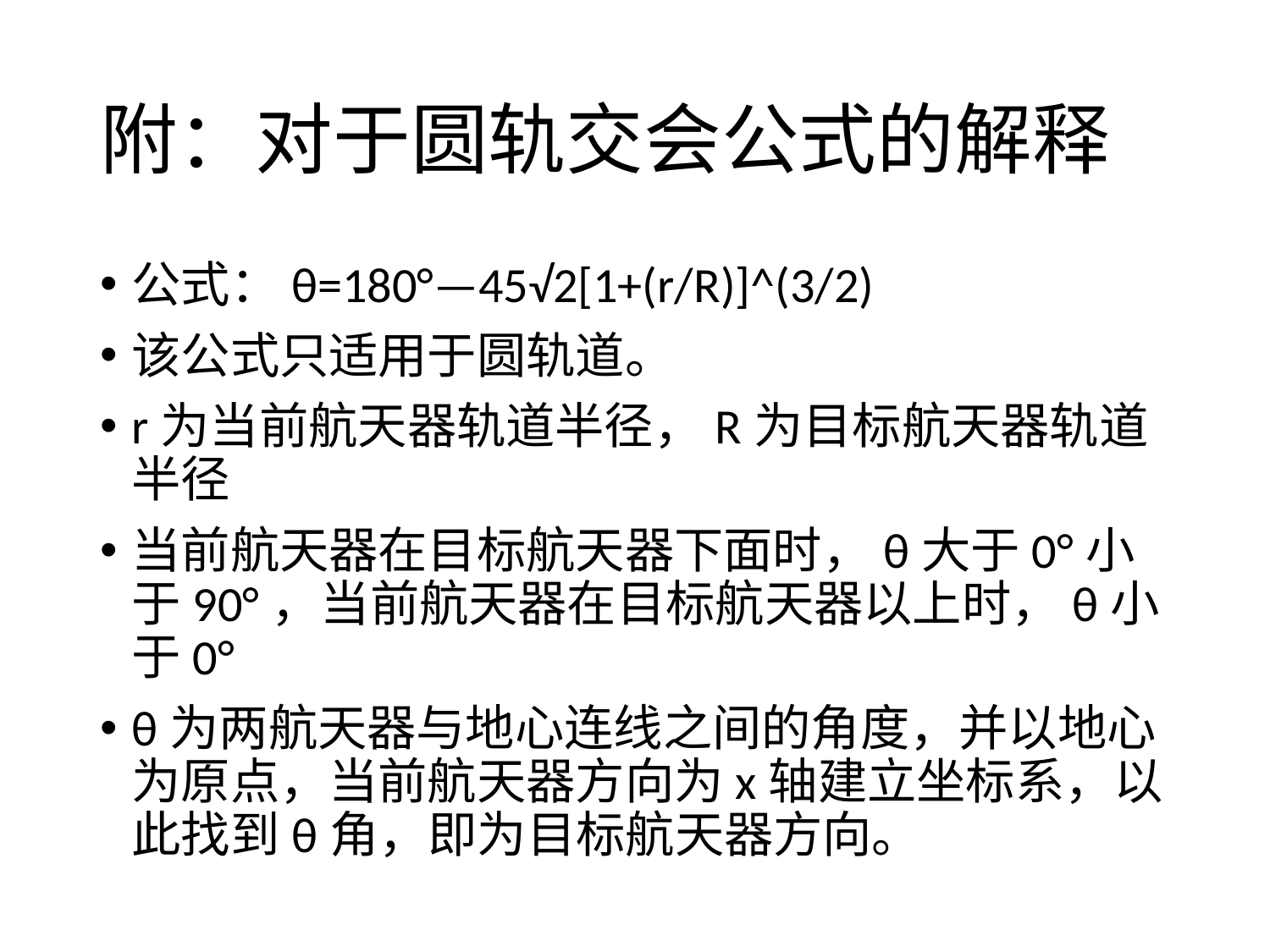

# 附：对于圆轨交会公式的解释
公式：θ=180°—45√2[1+(r/R)]^(3/2)
该公式只适用于圆轨道。
r为当前航天器轨道半径，R为目标航天器轨道半径
当前航天器在目标航天器下面时，θ大于0°小于90°，当前航天器在目标航天器以上时，θ小于0°
θ为两航天器与地心连线之间的角度，并以地心为原点，当前航天器方向为x轴建立坐标系，以此找到θ角，即为目标航天器方向。